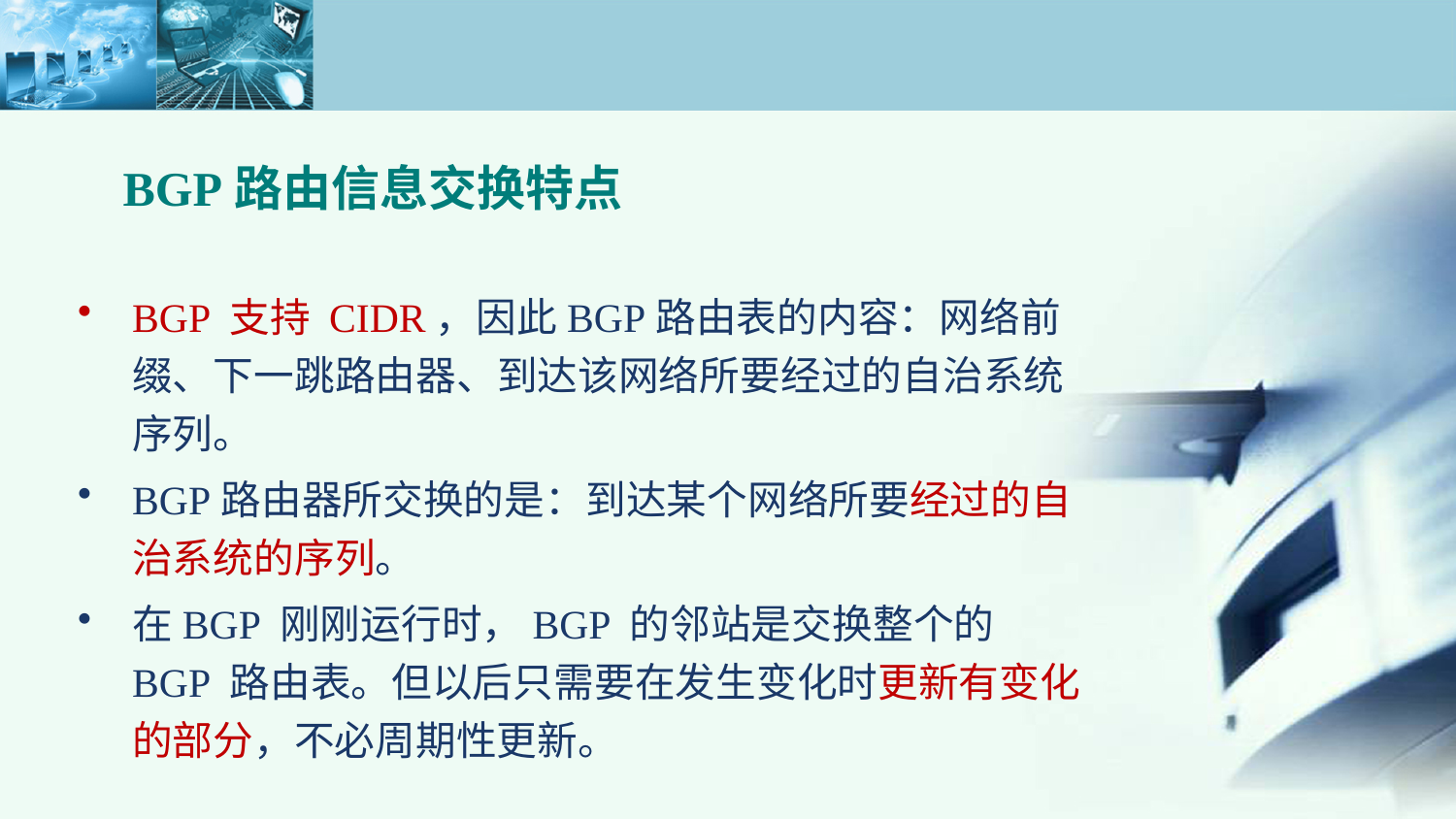

BGP路由信息交换特点
BGP 支持 CIDR，因此BGP路由表的内容：网络前缀、下一跳路由器、到达该网络所要经过的自治系统序列。
BGP路由器所交换的是：到达某个网络所要经过的自治系统的序列。
在BGP 刚刚运行时，BGP 的邻站是交换整个的 BGP 路由表。但以后只需要在发生变化时更新有变化的部分，不必周期性更新。